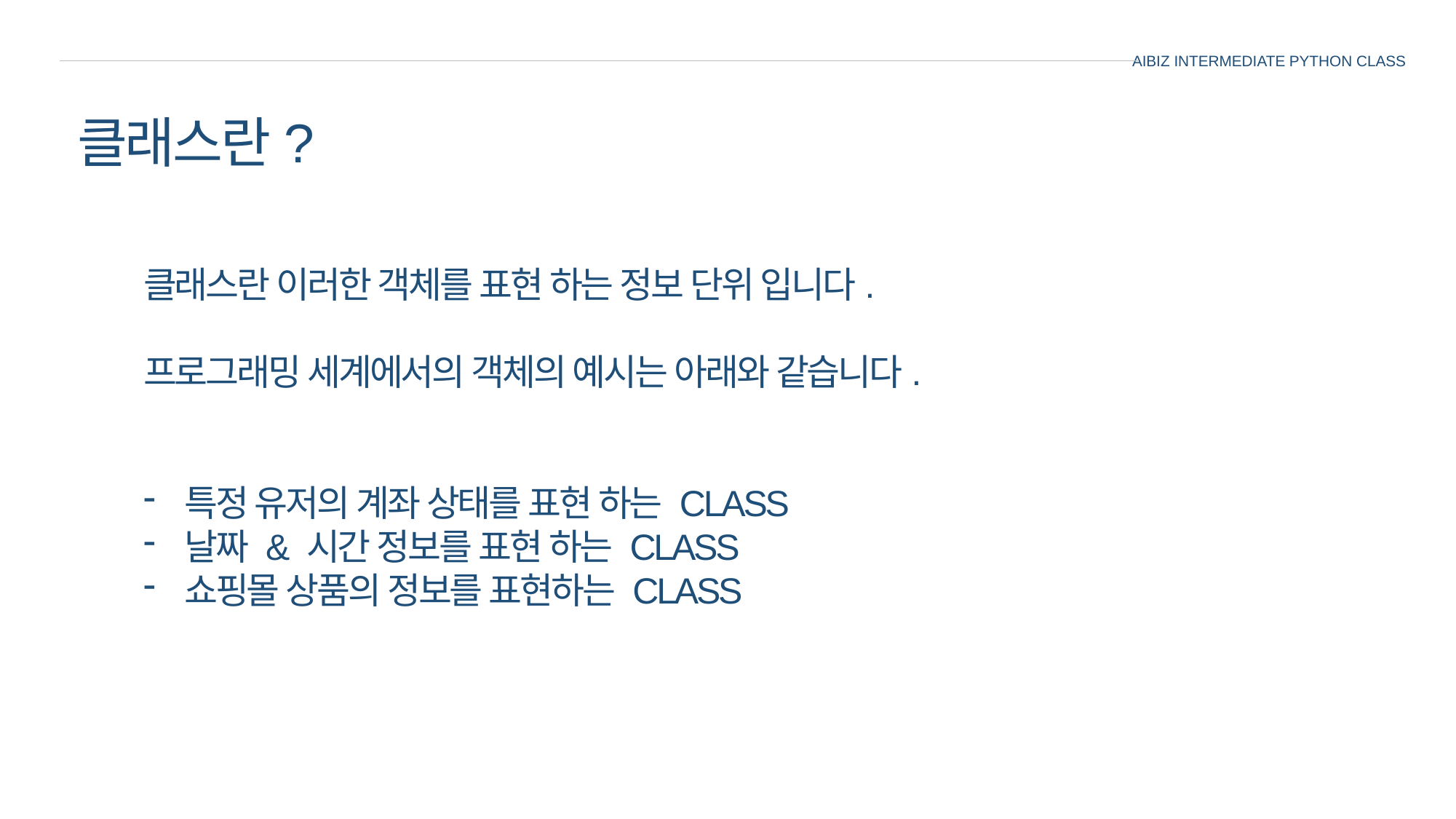

AIBIZ INTERMEDIATE PYTHON CLASS
클래스란?
클래스란 이러한 객체를 표현 하는 정보 단위 입니다.

프로그래밍 세계에서의 객체의 예시는 아래와 같습니다.

특정 유저의 계좌 상태를 표현 하는 CLASS
날짜 & 시간 정보를 표현 하는 CLASS
쇼핑몰 상품의 정보를 표현하는 CLASS